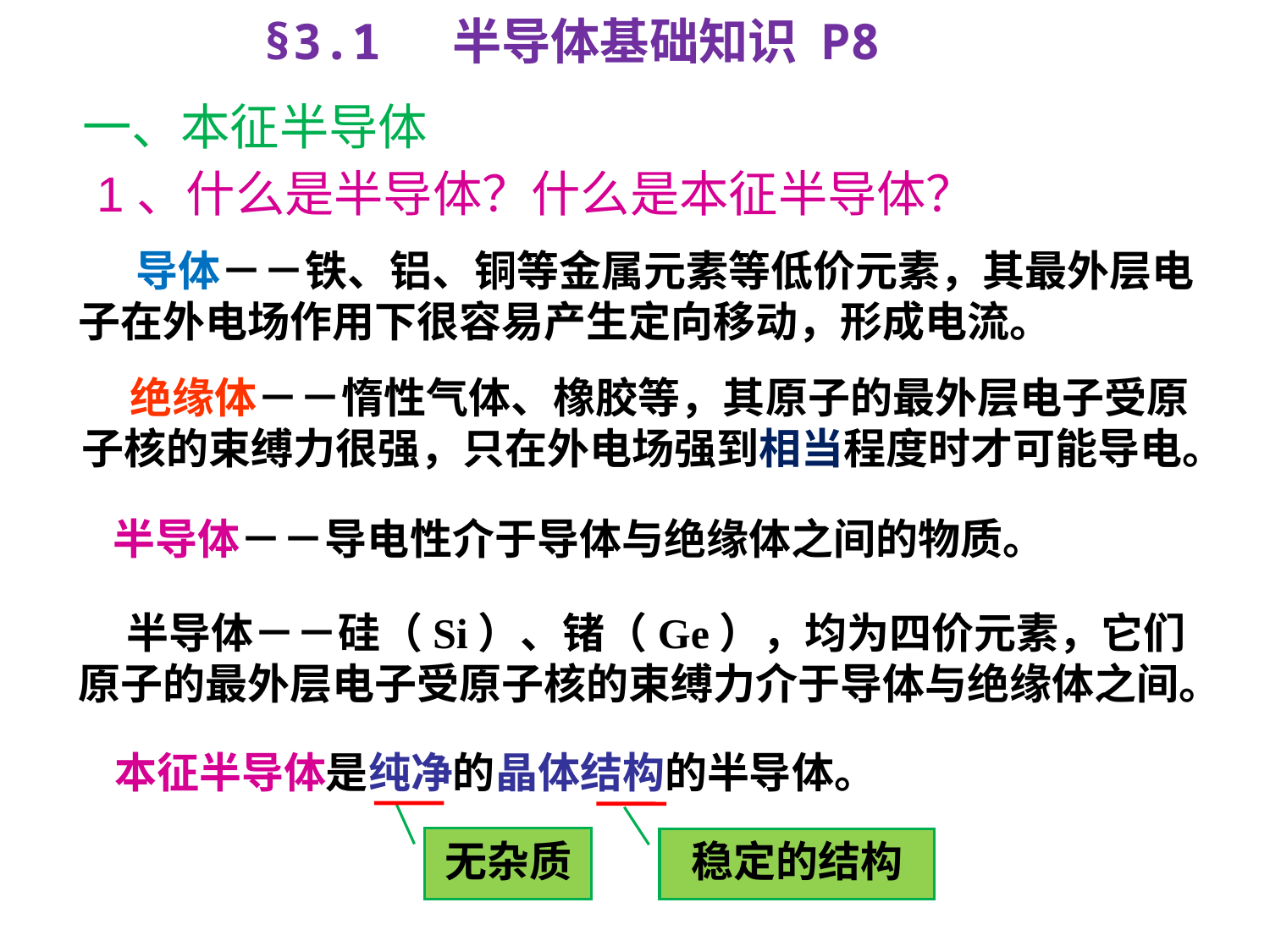

§3.1  半导体基础知识 P8
# 一、本征半导体
1、什么是半导体？什么是本征半导体？
     导体－－铁、铝、铜等金属元素等低价元素，其最外层电子在外电场作用下很容易产生定向移动，形成电流。
    绝缘体－－惰性气体、橡胶等，其原子的最外层电子受原子核的束缚力很强，只在外电场强到相当程度时才可能导电。
半导体－－导电性介于导体与绝缘体之间的物质。
    半导体－－硅（Si）、锗（Ge），均为四价元素，它们原子的最外层电子受原子核的束缚力介于导体与绝缘体之间。
本征半导体是纯净的晶体结构的半导体。

无杂质

稳定的结构